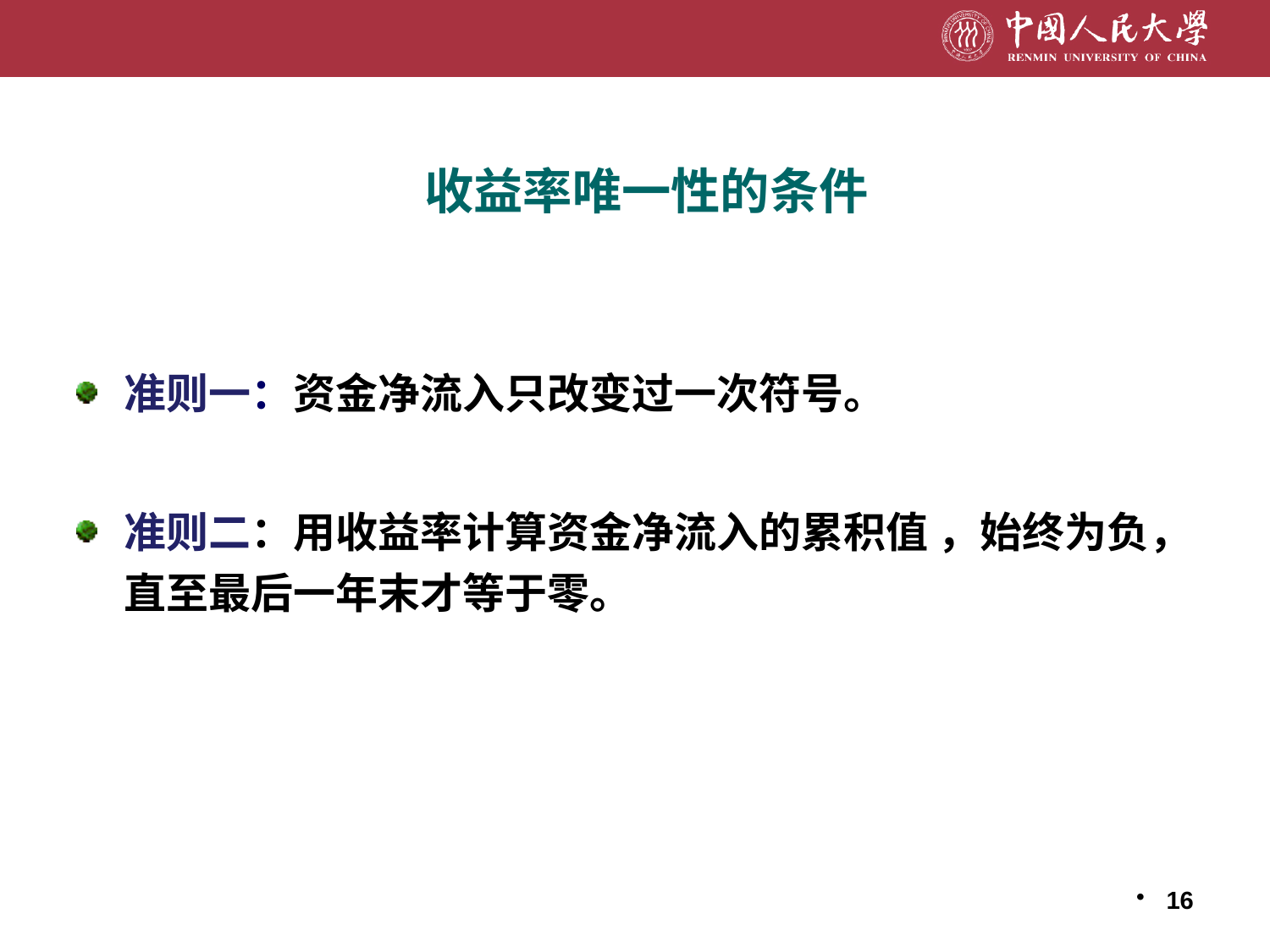

# 收益率唯一性的条件

准则一：资金净流入只改变过一次符号。

准则二：用收益率计算资金净流入的累积值 ，始终为负，直至最后一年末才等于零。

16